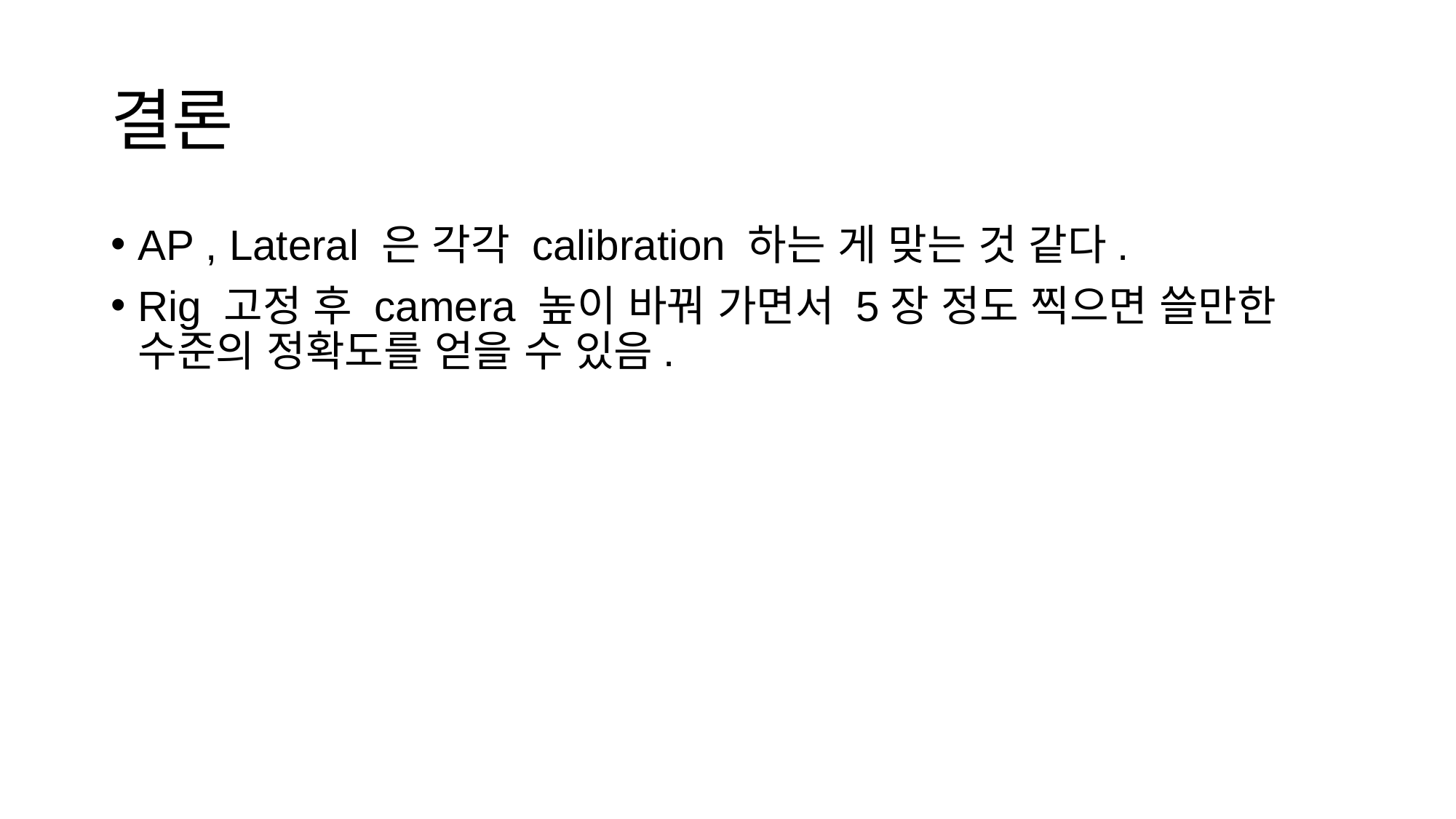

# 결론
AP , Lateral 은 각각 calibration 하는 게 맞는 것 같다.
Rig 고정 후 camera 높이 바꿔 가면서 5장 정도 찍으면 쓸만한 수준의 정확도를 얻을 수 있음.